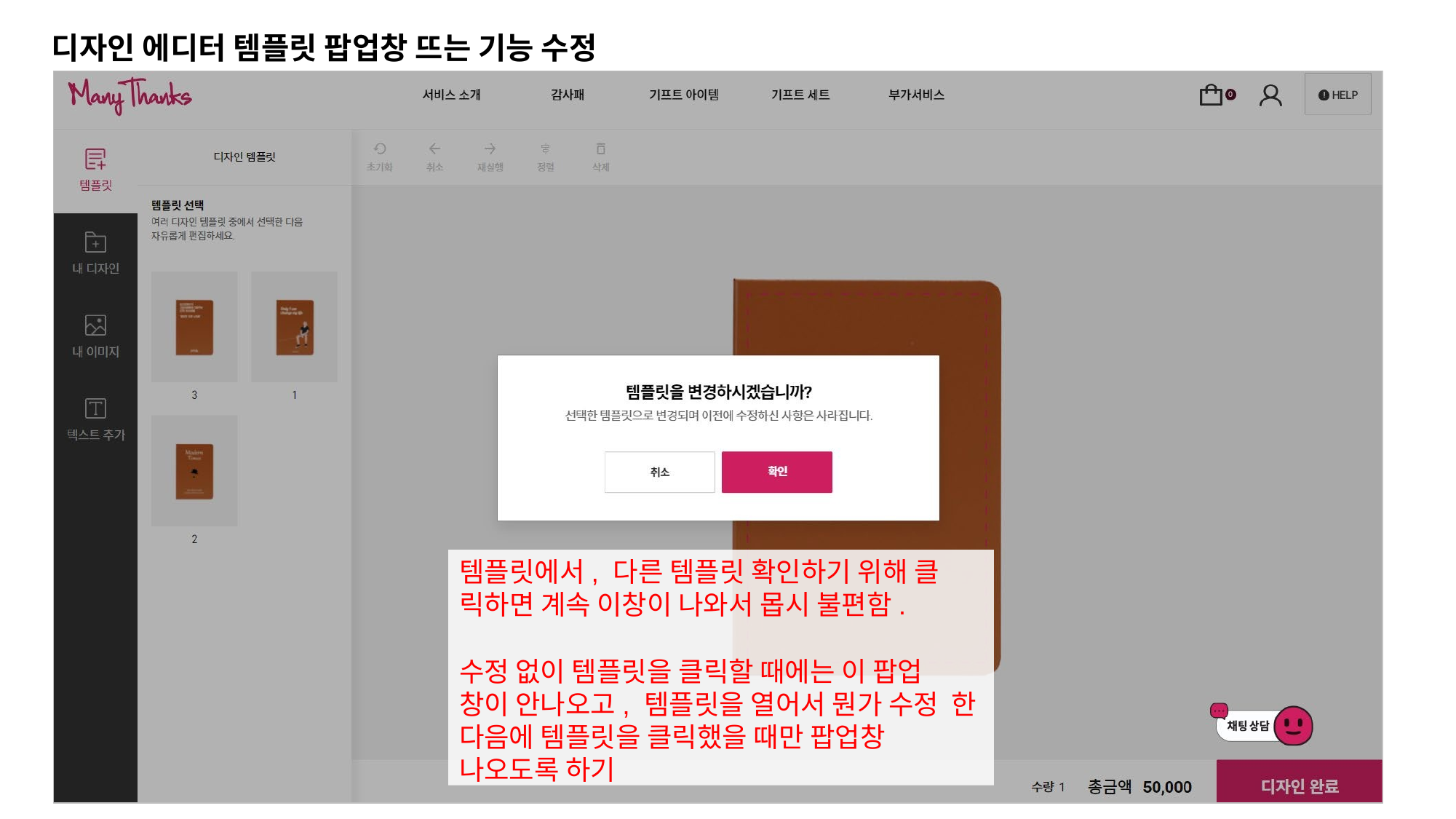

# 디자인 에디터 템플릿 팝업창 뜨는 기능 수정

템플릿에서, 다른 템플릿 확인하기 위해 클  릭하면 계속 이창이 나와서 몹시 불편함.

수정 없이 템플릿을 클릭할 때에는 이 팝업  창이 안나오고, 템플릿을 열어서 뭔가 수정  한 다음에 템플릿을 클릭했을 때만 팝업창  나오도록 하기